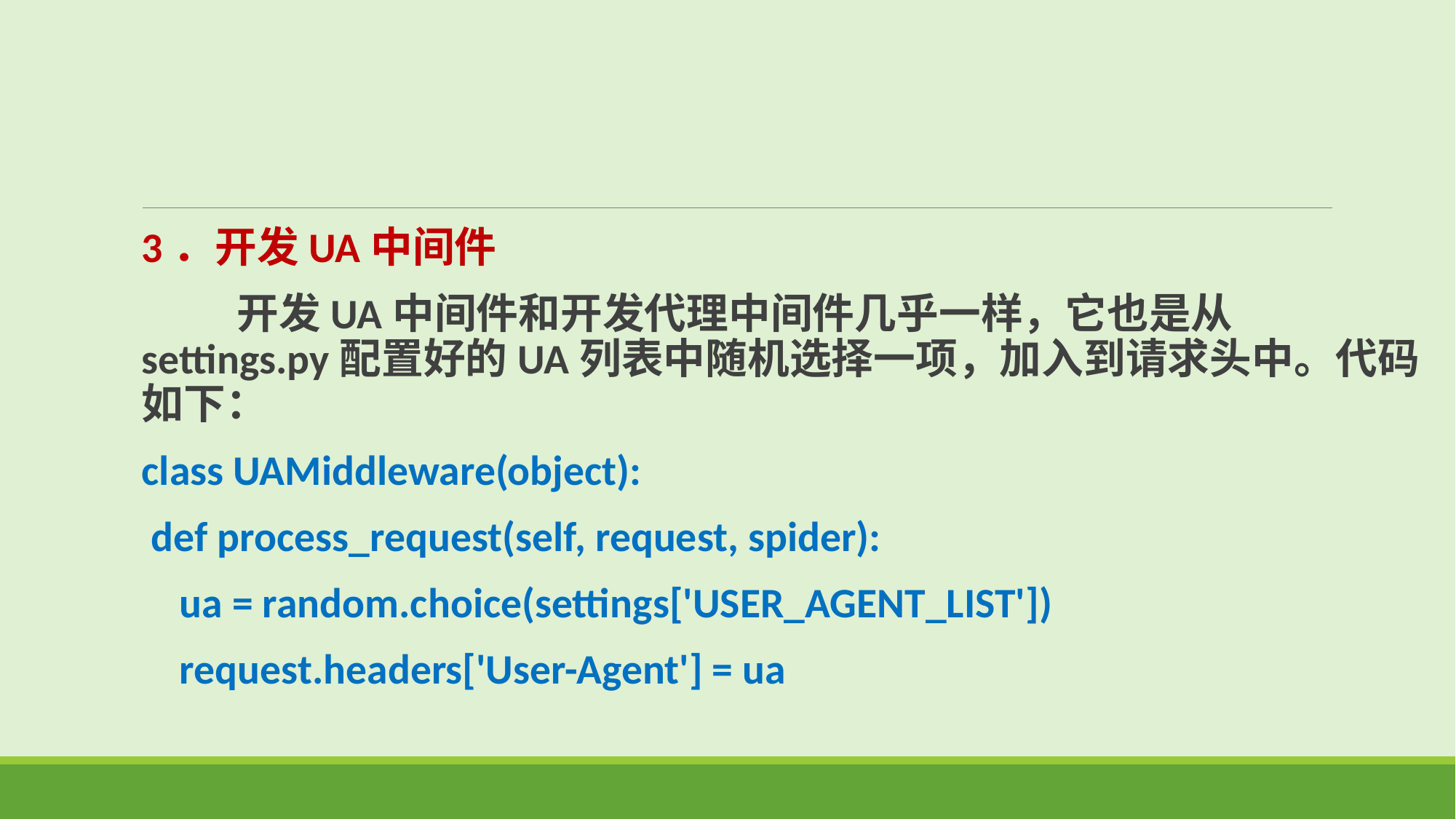

3．开发UA中间件
         开发UA中间件和开发代理中间件几乎一样，它也是从settings.py配置好的UA列表中随机选择一项，加入到请求头中。代码如下：
class UAMiddleware(object):
 def process_request(self, request, spider):
    ua = random.choice(settings['USER_AGENT_LIST'])
    request.headers['User-Agent'] = ua